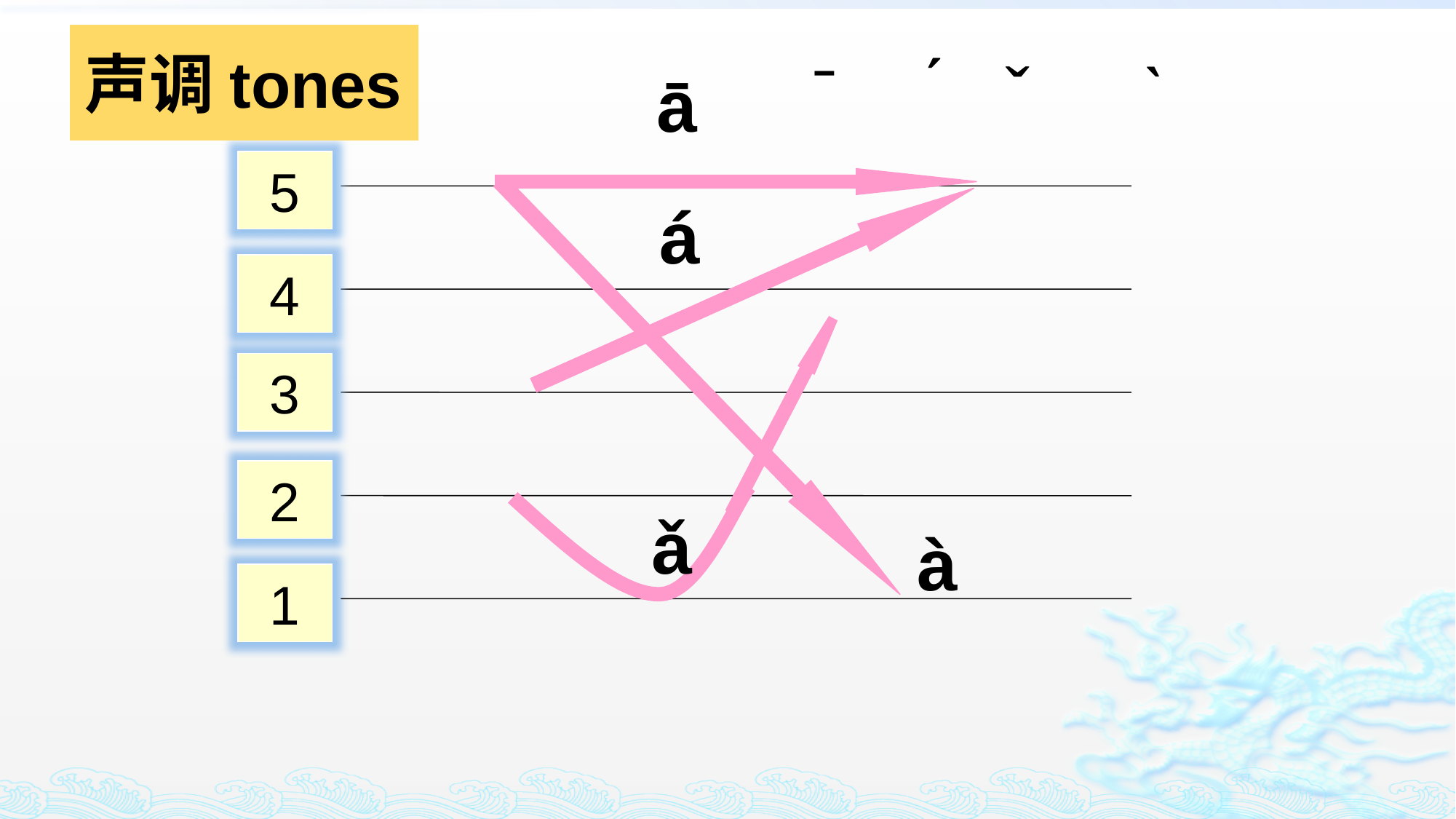

声调tones
ˊ
ˉ
ˇ
ˋ
ā
5

á

4

3

2

ǎ
à
1